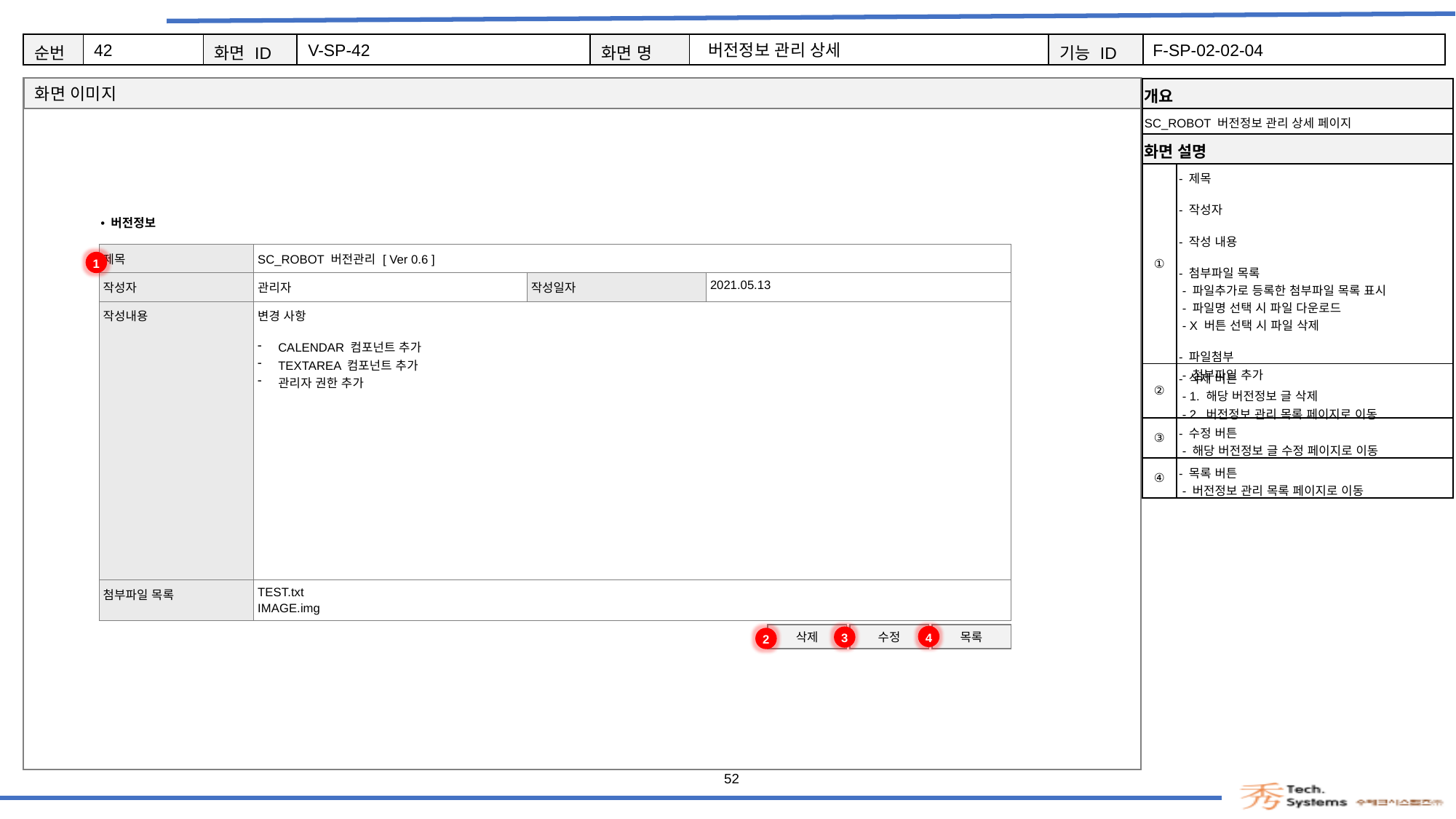

42
V-SP-42
버전정보 관리 상세
F-SP-02-02-04
| 개요 |  |
| --- | --- |
| SC\_ROBOT 버전정보 관리 상세 페이지 |  |
| 화면 설명 | Description |
| ① | - 제목 - 작성자 - 작성 내용 - 첨부파일 목록 - 파일추가로 등록한 첨부파일 목록 표시 - 파일명 선택 시 파일 다운로드 - X 버튼 선택 시 파일 삭제 - 파일첨부 - 첨부파일 추가 |
| ② | - 삭제 버튼 - 1. 해당 버전정보 글 삭제 - 2. 버전정보 관리 목록 페이지로 이동 |
| ③ | - 수정 버튼 - 해당 버전정보 글 수정 페이지로 이동 |
| ④ | - 목록 버튼 - 버전정보 관리 목록 페이지로 이동 |
버전정보
| 제목 | SC\_ROBOT 버전관리 [ Ver 0.6 ] |  |  |
| --- | --- | --- | --- |
| 작성자 | 관리자 | 작성일자 | 2021.05.13 |
| 작성내용 | 변경 사항 CALENDAR 컴포넌트 추가 TEXTAREA 컴포넌트 추가 관리자 권한 추가 |  |  |
| 첨부파일 목록 | TEST.txt IMAGE.img |  |  |
1

삭제
수정
4

목록
3

2